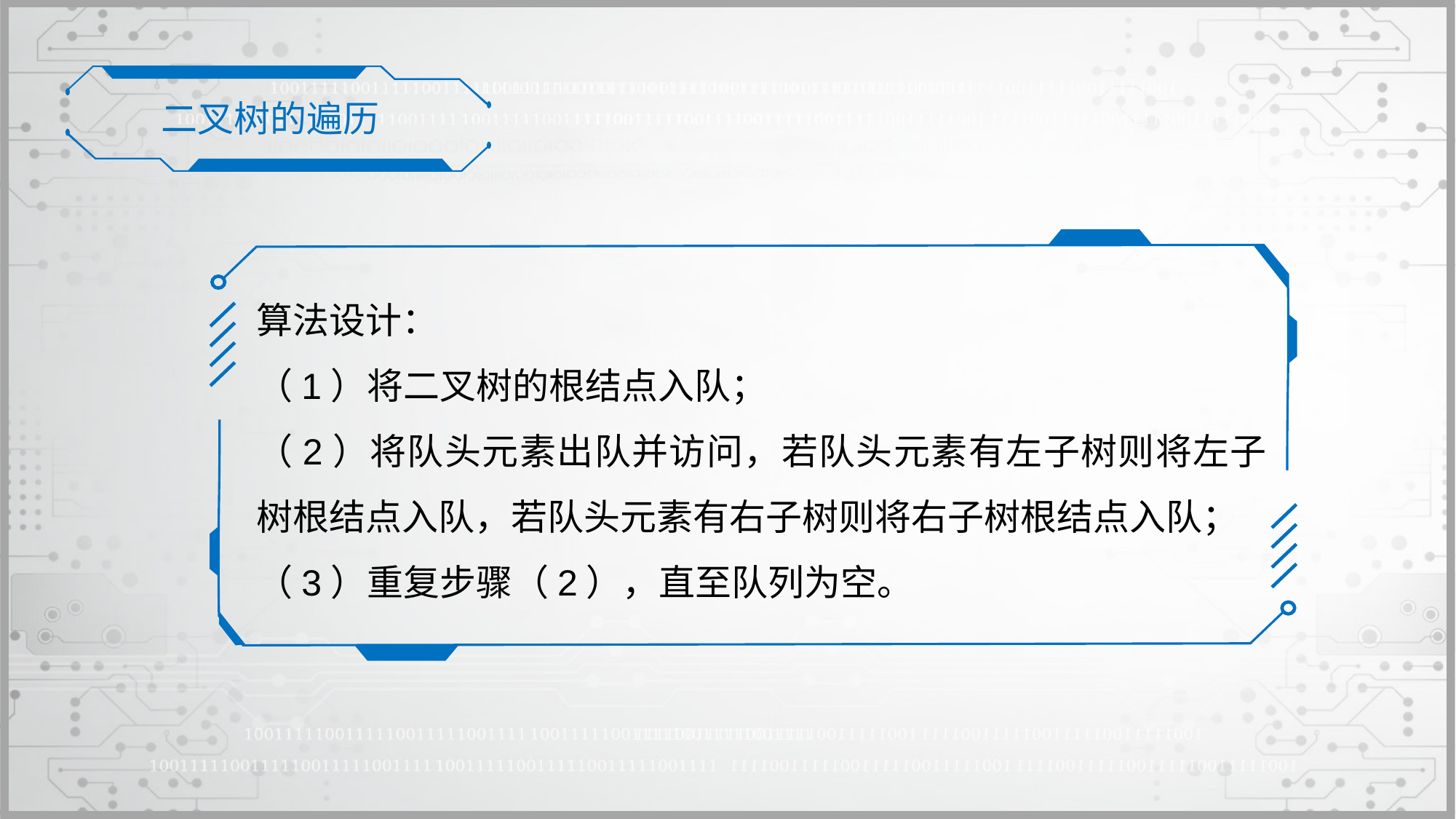

二叉树的遍历

算法设计：
（1）将二叉树的根结点入队；
（2）将队头元素出队并访问，若队头元素有左子树则将左子树根结点入队，若队头元素有右子树则将右子树根结点入队；
（3）重复步骤（2），直至队列为空。